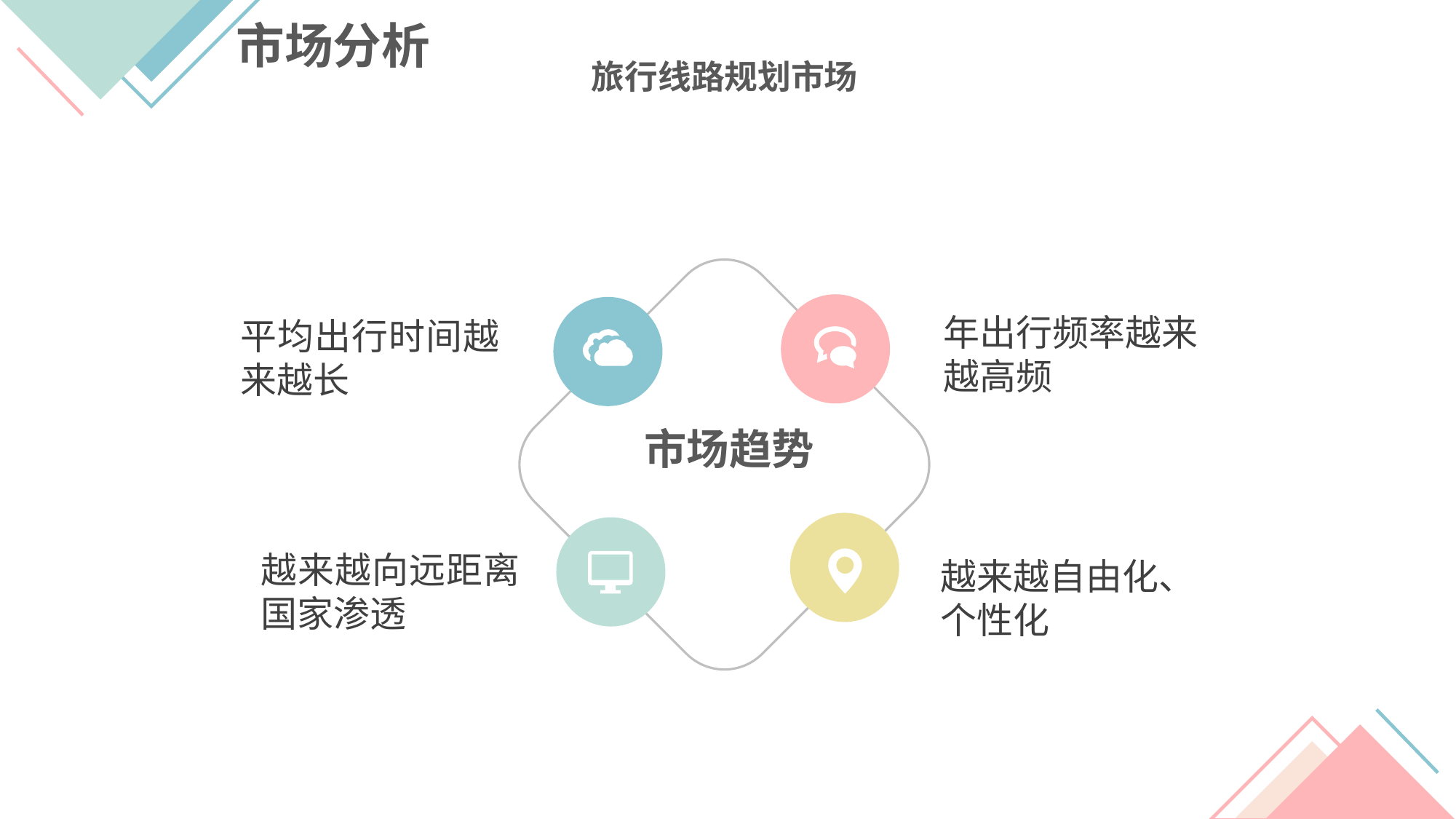

市场分析
旅行线路规划市场

年出行频率越来越高频
平均出行时间越来越长
市场趋势

越来越向远距离国家渗透
越来越自由化、个性化